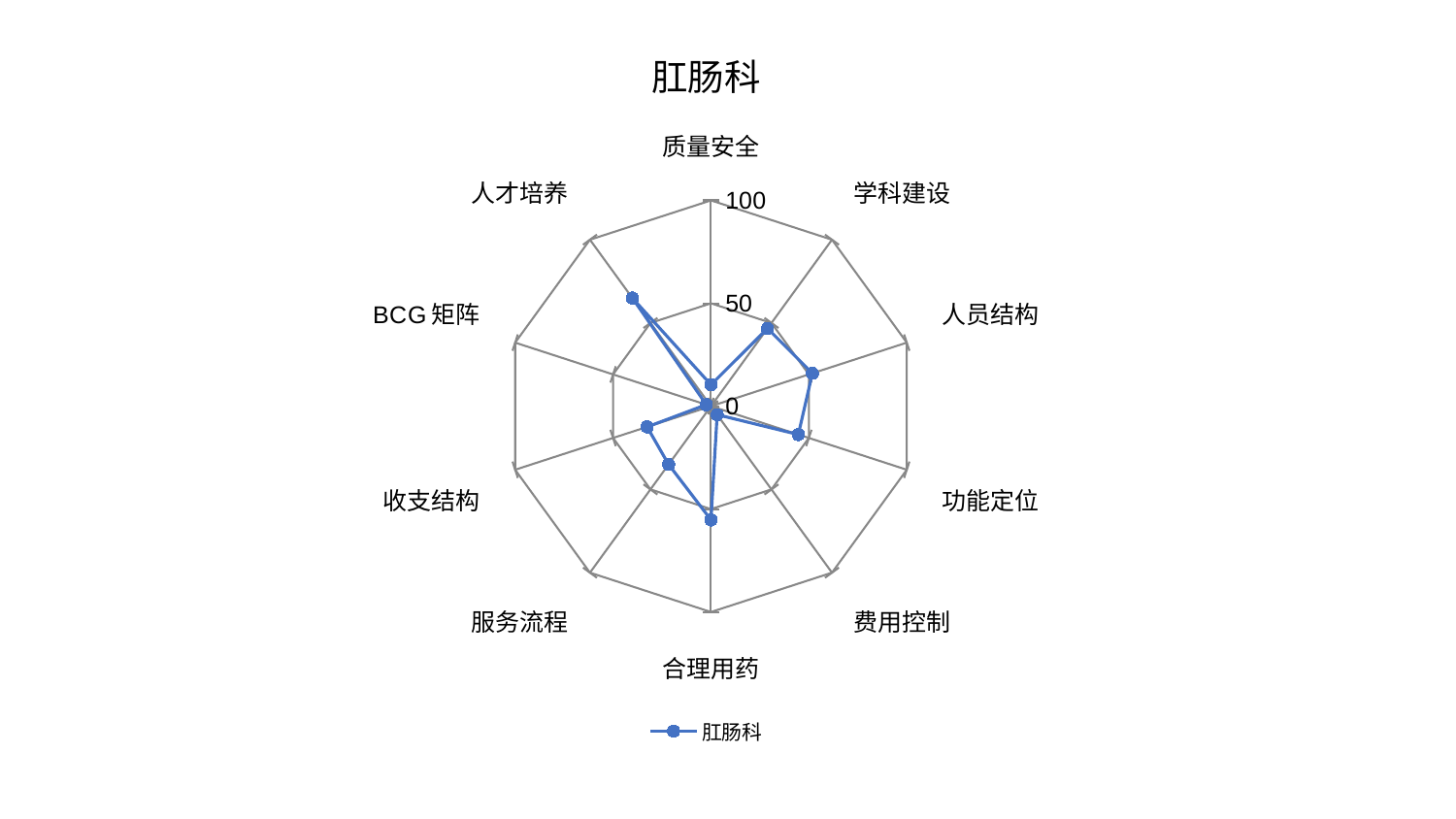

### Chart: 肛肠科

| Category | 肛肠科 |
|---|---|
| 质量安全 | 10.408519776856064 |
| 学科建设 | 46.725617992224095 |
| 人员结构 | 51.793841979450185 |
| 功能定位 | 44.623073768020426 |
| 费用控制 | 5.115390378982432 |
| 合理用药 | 55.251037945153016 |
| 服务流程 | 35.00969671617818 |
| 收支结构 | 32.6205767913614 |
| BCG矩阵 | 2.368503297018193 |
| 人才培养 | 64.92556363148562 |
117